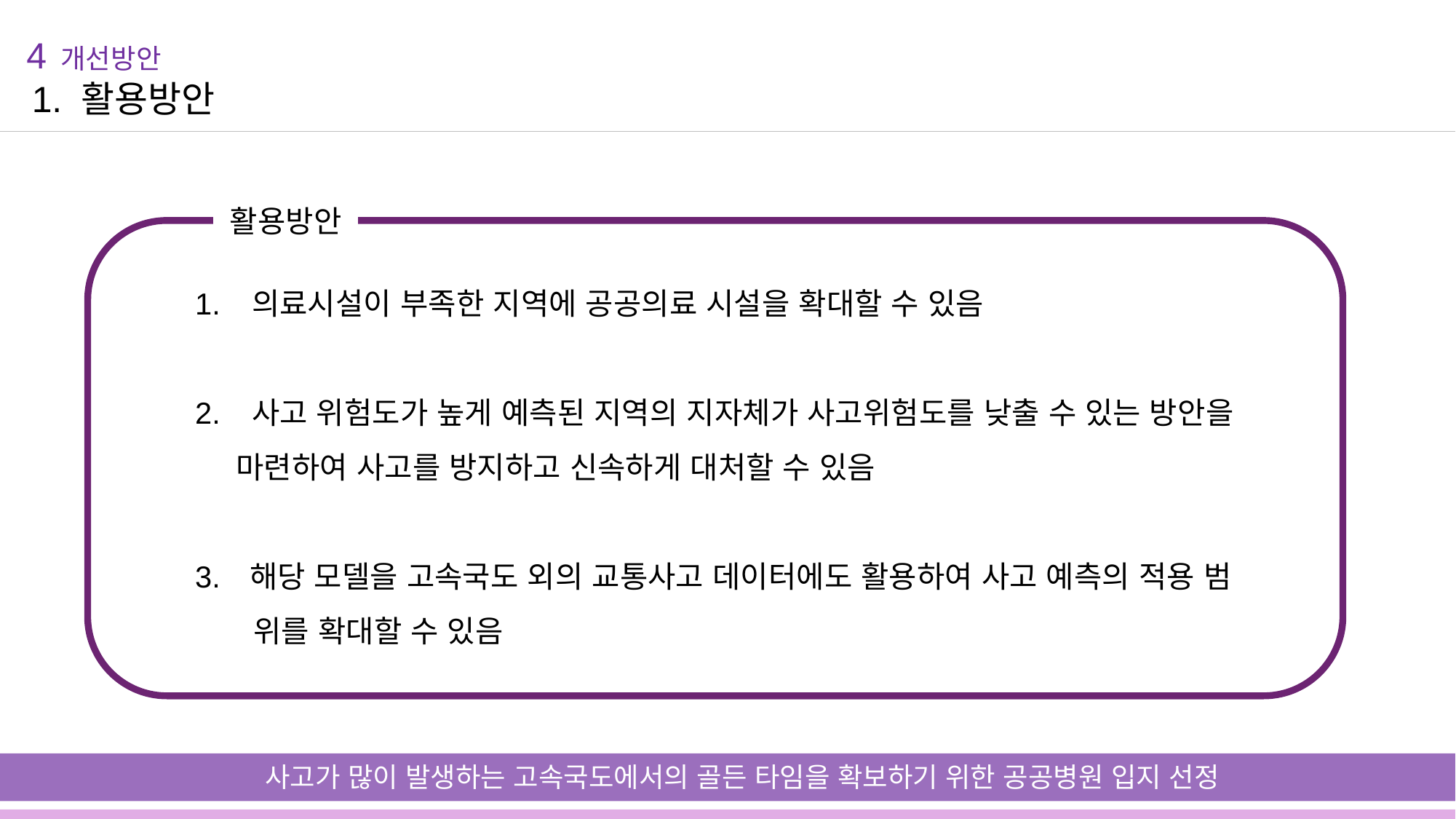

4 개선방안
1. 활용방안
활용방안

 의료시설이 부족한 지역에 공공의료 시설을 확대할 수 있음

 사고 위험도가 높게 예측된 지역의 지자체가 사고위험도를 낮출 수 있는 방안을 마련하여 사고를 방지하고 신속하게 대처할 수 있음

해당 모델을 고속국도 외의 교통사고 데이터에도 활용하여 사고 예측의 적용 범
      위를 확대할 수 있음

사고가 많이 발생하는 고속국도에서의 골든 타임을 확보하기 위한 공공병원 입지 선정